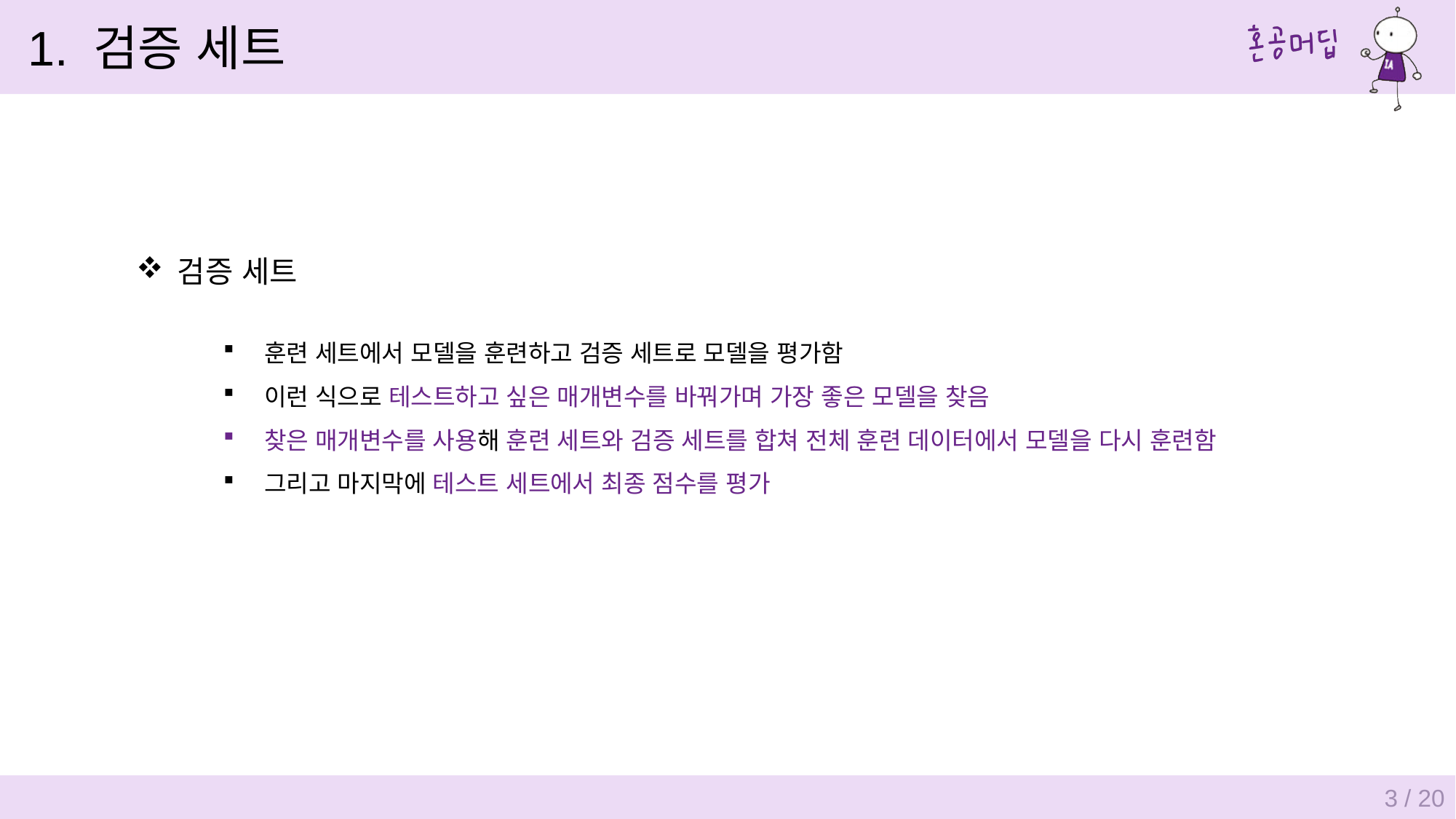

1. 검증 세트
검증 세트
훈련 세트에서 모델을 훈련하고 검증 세트로 모델을 평가함
이런 식으로 테스트하고 싶은 매개변수를 바꿔가며 가장 좋은 모델을 찾음
찾은 매개변수를 사용해 훈련 세트와 검증 세트를 합쳐 전체 훈련 데이터에서 모델을 다시 훈련함
그리고 마지막에 테스트 세트에서 최종 점수를 평가
3 / 20